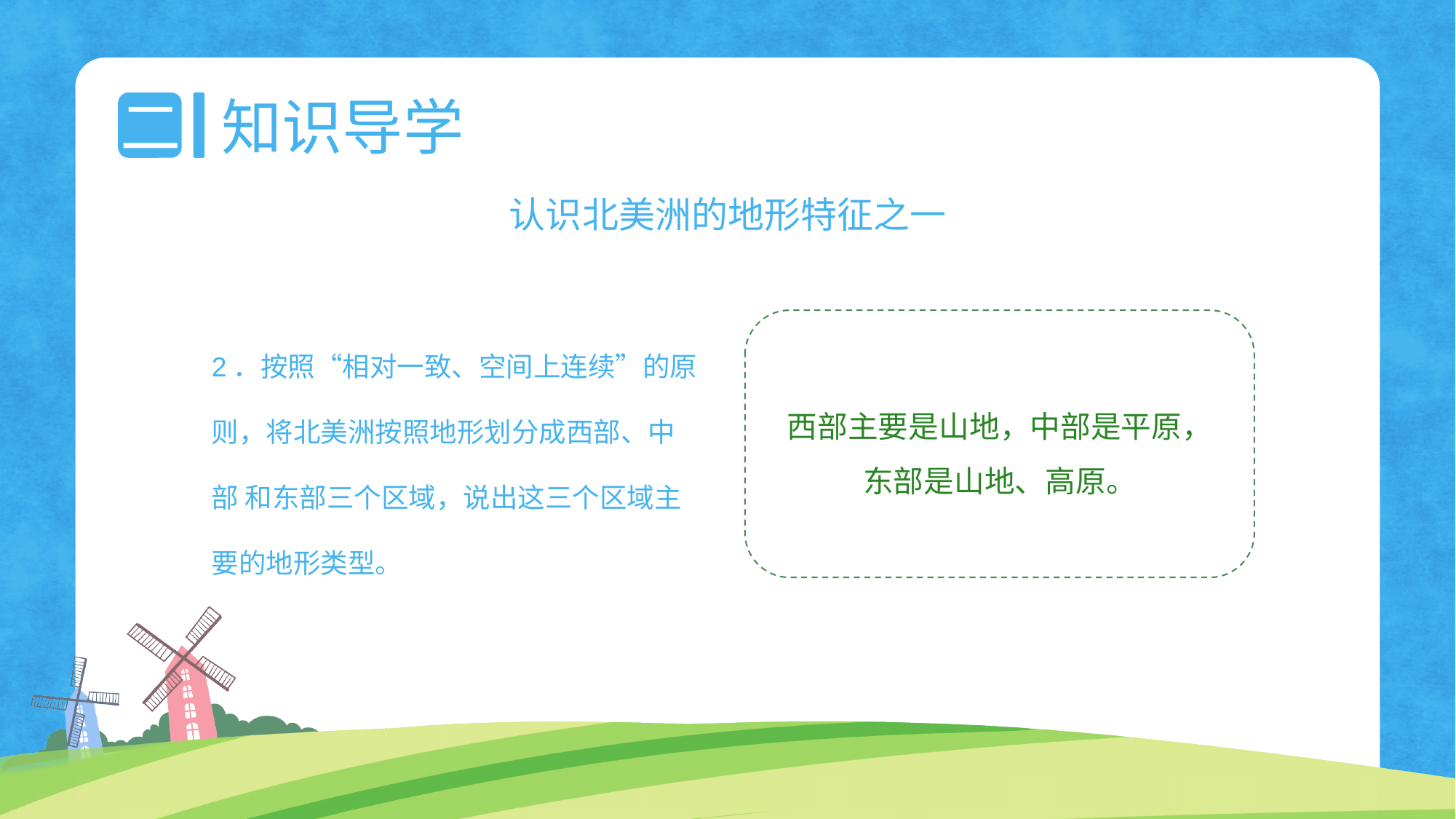

二
知识导学
认识北美洲的地形特征之一
西部主要是山地，中部是平原，
东部是山地、高原。
2．按照“相对一致、空间上连续”的原则，将北美洲按照地形划分成西部、中部 和东部三个区域，说出这三个区域主要的地形类型。